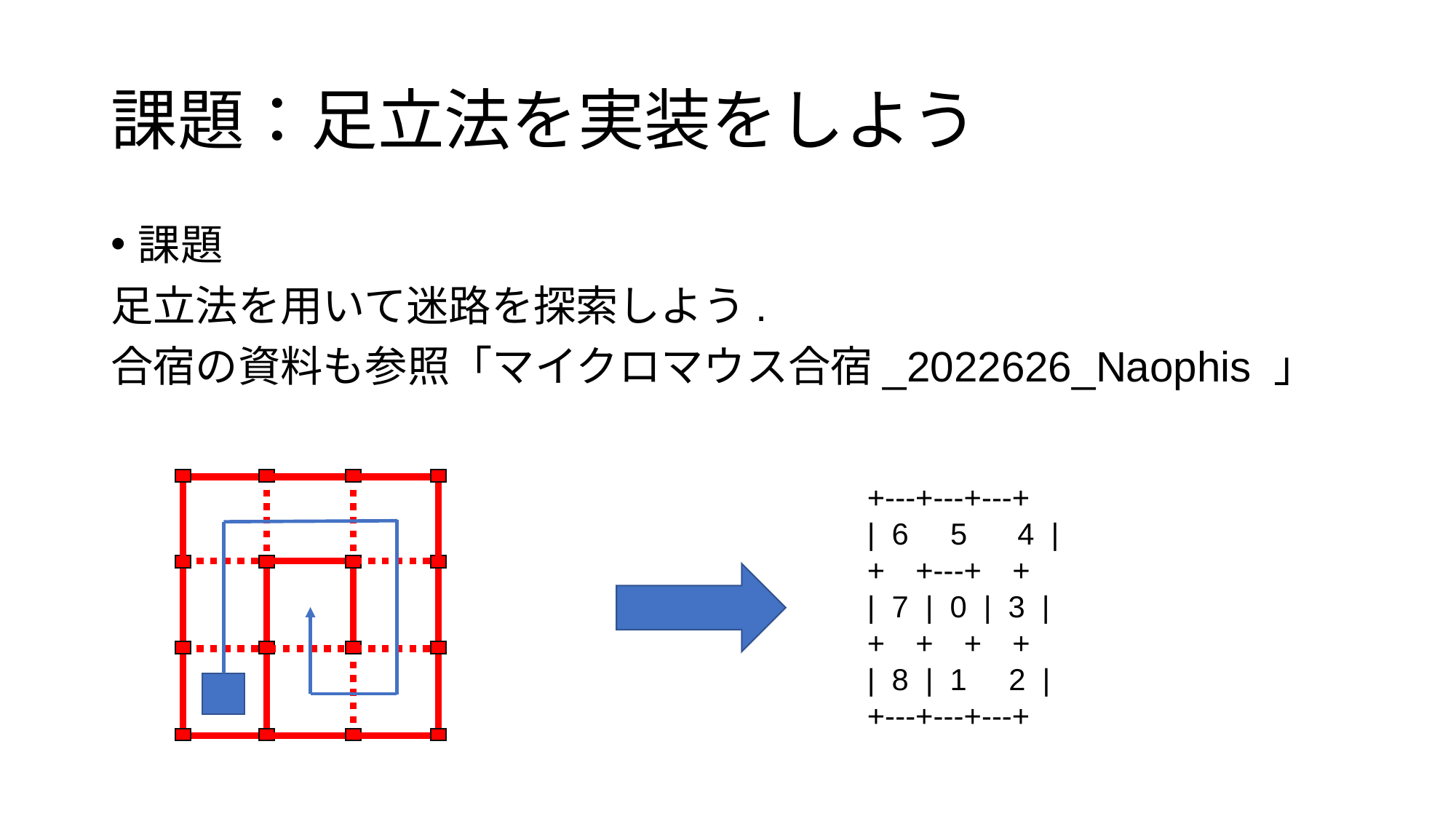

# 課題：足立法を実装をしよう
課題
足立法を用いて迷路を探索しよう.
合宿の資料も参照「マイクロマウス合宿_2022626_Naophis 」

+---+---+---+
|  6     5      4  |
+---+---+---+
|  7  |  0  |  3  |
+---+---+---+
|  8  |  1     2  |
+---+---+---+